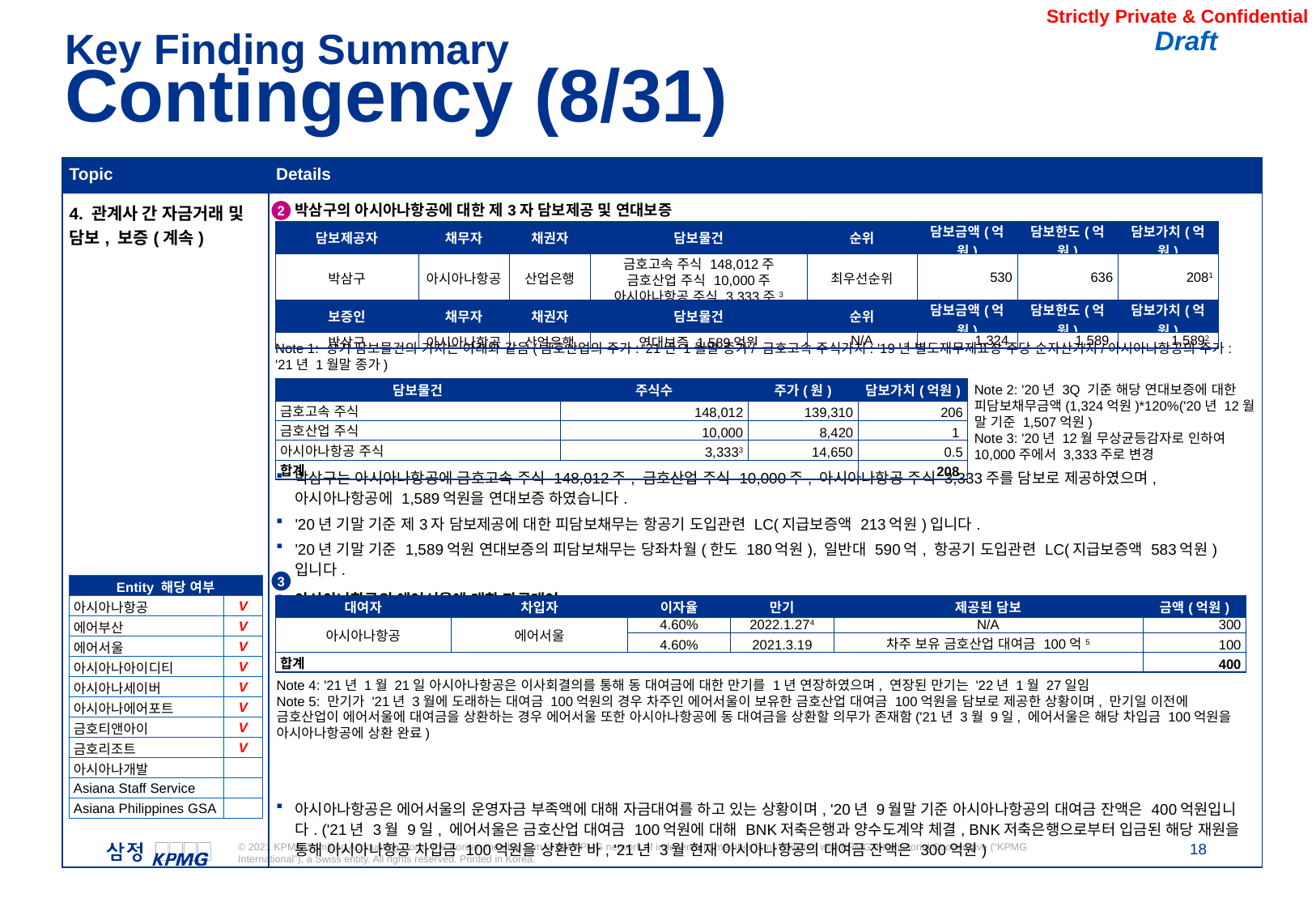

Key Finding Summary
Contingency (8/31)
| Topic | Details |
| --- | --- |
| 4. 관계사 간 자금거래 및 담보, 보증(계속) | 박삼구의 아시아나항공에 대한 제3자 담보제공 및 연대보증 박삼구는 아시아나항공에 금호고속 주식 148,012주, 금호산업 주식 10,000주, 아시아나항공 주식 3,333주를 담보로 제공하였으며, 아시아나항공에 1,589억원을 연대보증 하였습니다. '20년 기말 기준 제3자 담보제공에 대한 피담보채무는 항공기 도입관련 LC(지급보증액 213억원)입니다. '20년 기말 기준 1,589억원 연대보증의 피담보채무는 당좌차월(한도 180억원), 일반대 590억, 항공기 도입관련 LC(지급보증액 583억원)입니다. 아시아나항공의 에어서울에 대한 자금대여 아시아나항공은 에어서울의 운영자금 부족액에 대해 자금대여를 하고 있는 상황이며, '20년 9월말 기준 아시아나항공의 대여금 잔액은 400억원입니다. ('21년 3월 9일, 에어서울은 금호산업 대여금 100억원에 대해 BNK저축은행과 양수도계약 체결, BNK저축은행으로부터 입금된 해당 재원을 통해 아시아나항공 차입금 100억원을 상환한 바, '21년 3월 현재 아시아나항공의 대여금 잔액은 300억원) |
2
| 담보제공자 | 채무자 | 채권자 | 담보물건 | 순위 | 담보금액(억원) | 담보한도(억원) | 담보가치(억원) |
| --- | --- | --- | --- | --- | --- | --- | --- |
| 박삼구 | 아시아나항공 | 산업은행 | 금호고속 주식 148,012주 | 최우선순위 | 530 | 636 | 2081 |
|  |  |  | 금호산업 주식 10,000주 |  |  |  |  |
|  |  |  | 아시아나항공 주식 3,333주3 |  |  |  |  |
| 보증인 | 채무자 | 채권자 | 담보물건 | 순위 | 담보금액(억원) | 담보한도(억원) | 담보가치(억원) |
| --- | --- | --- | --- | --- | --- | --- | --- |
| 박삼구 | 아시아나항공 | 산업은행 | 연대보증 1,589억원 | N/A | 1,324 | 1,589 | 1,5892 |
Note 1: 상기 담보물건의 가치는 아래와 같음(금호산업의 주가: '21년 1월말 종가/ 금호고속 주식가치: '19년 별도재무제표상 주당 순자산가치/아시아나항공의 주가: '21년 1월말 종가)
| 담보물건 | 주식수 | 주가(원) | 담보가치(억원) |
| --- | --- | --- | --- |
| 금호고속 주식 | 148,012 | 139,310 | 206 |
| 금호산업 주식 | 10,000 | 8,420 | 1 |
| 아시아나항공 주식 | 3,3333 | 14,650 | 0.5 |
| 합계 |  |  | 208 |
Note 2: '20년 3Q 기준 해당 연대보증에 대한 피담보채무금액(1,324억원)*120%('20년 12월 말 기준 1,507억원)
Note 3: '20년 12월 무상균등감자로 인하여 10,000주에서 3,333주로 변경

3
| Entity 해당 여부 |  |
| --- | --- |
| 아시아나항공 | V |
| 에어부산 | V |
| 에어서울 | V |
| 아시아나아이디티 | V |
| 아시아나세이버 | V |
| 아시아나에어포트 | V |
| 금호티앤아이 | V |
| 금호리조트 | V |
| 아시아나개발 |  |
| Asiana Staff Service |  |
| Asiana Philippines GSA |  |
| 대여자 | 차입자 | 이자율 | 만기 | 제공된 담보 | 금액(억원) |
| --- | --- | --- | --- | --- | --- |
| 아시아나항공 | 에어서울 | 4.60% | 2022.1.274 | N/A | 300 |
|  |  | 4.60% | 2021.3.19 | 차주 보유 금호산업 대여금 100억5 | 100 |
| 합계 |  |  |  |  | 400 |
Note 4: '21년 1월 21일 아시아나항공은 이사회결의를 통해 동 대여금에 대한 만기를 1년 연장하였으며, 연장된 만기는 '22년 1월 27일임
Note 5: 만기가 '21년 3월에 도래하는 대여금 100억원의 경우 차주인 에어서울이 보유한 금호산업 대여금 100억원을 담보로 제공한 상황이며, 만기일 이전에 금호산업이 에어서울에 대여금을 상환하는 경우 에어서울 또한 아시아나항공에 동 대여금을 상환할 의무가 존재함('21년 3월 9일, 에어서울은 해당 차입금 100억원을 아시아나항공에 상환 완료)